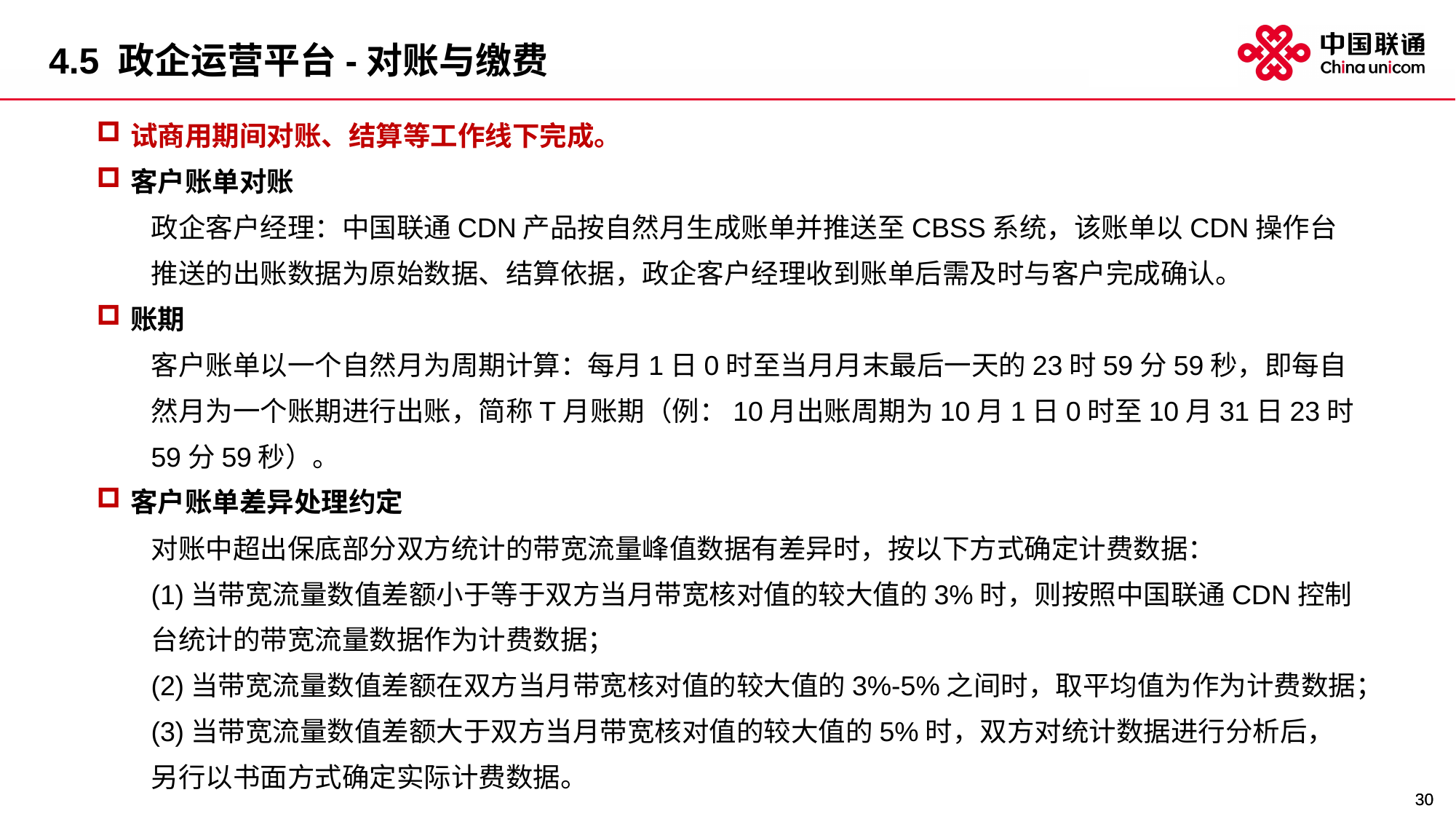

# 4.5 政企运营平台-对账与缴费
试商用期间对账、结算等工作线下完成。
客户账单对账
政企客户经理：中国联通CDN产品按自然月生成账单并推送至CBSS系统，该账单以CDN操作台推送的出账数据为原始数据、结算依据，政企客户经理收到账单后需及时与客户完成确认。
账期
客户账单以一个自然月为周期计算：每月1日0时至当月月末最后一天的23时59分59秒，即每自然月为一个账期进行出账，简称T月账期（例：10月出账周期为10月1日0时至10月31日23时59分59秒）。
客户账单差异处理约定
对账中超出保底部分双方统计的带宽流量峰值数据有差异时，按以下方式确定计费数据：
(1)当带宽流量数值差额小于等于双方当月带宽核对值的较大值的3%时，则按照中国联通CDN控制台统计的带宽流量数据作为计费数据；
(2)当带宽流量数值差额在双方当月带宽核对值的较大值的3%-5%之间时，取平均值为作为计费数据；
(3)当带宽流量数值差额大于双方当月带宽核对值的较大值的5%时，双方对统计数据进行分析后，另行以书面方式确定实际计费数据。